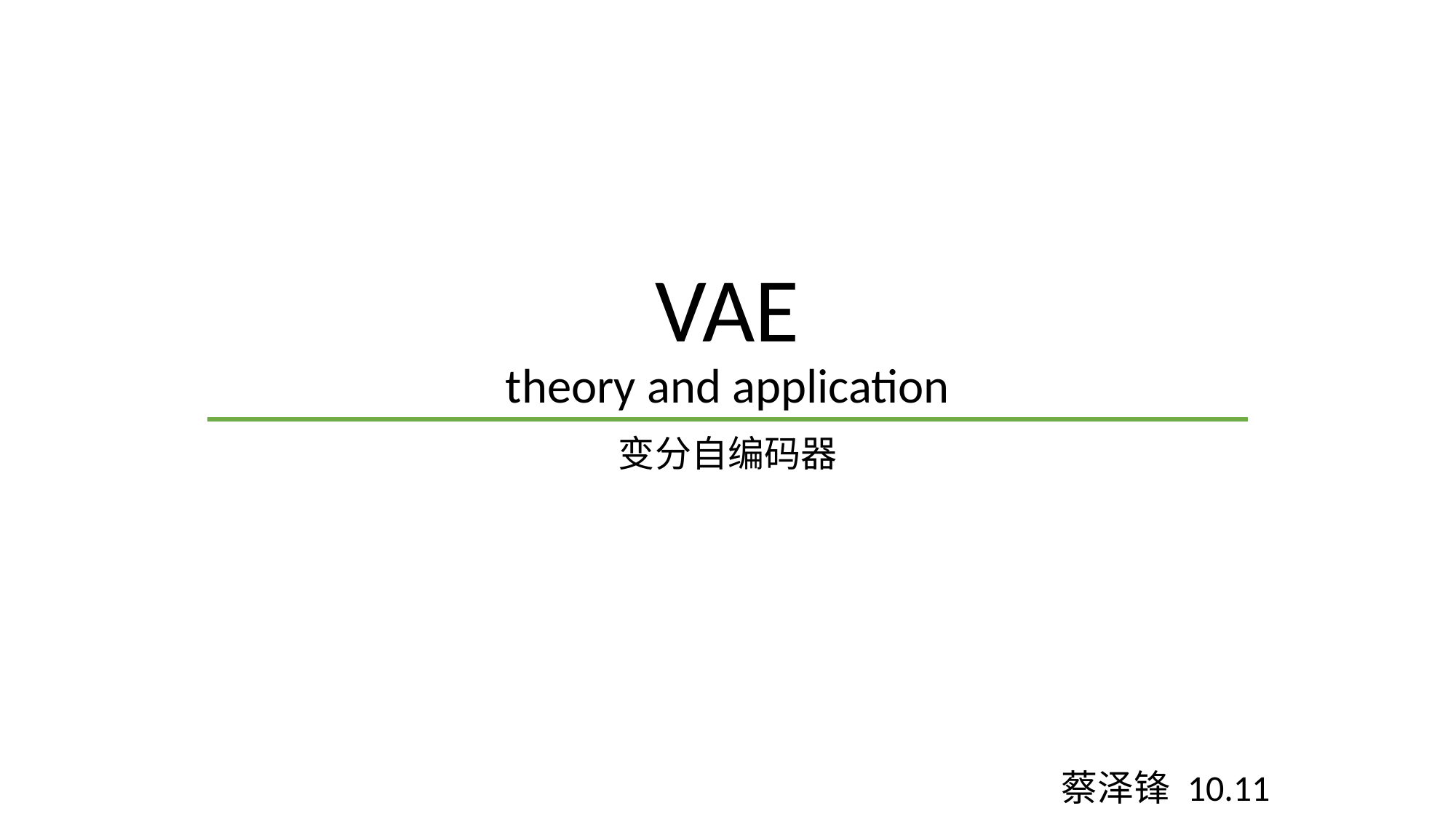

# VAE theory and application
变分自编码器
蔡泽锋 10.11